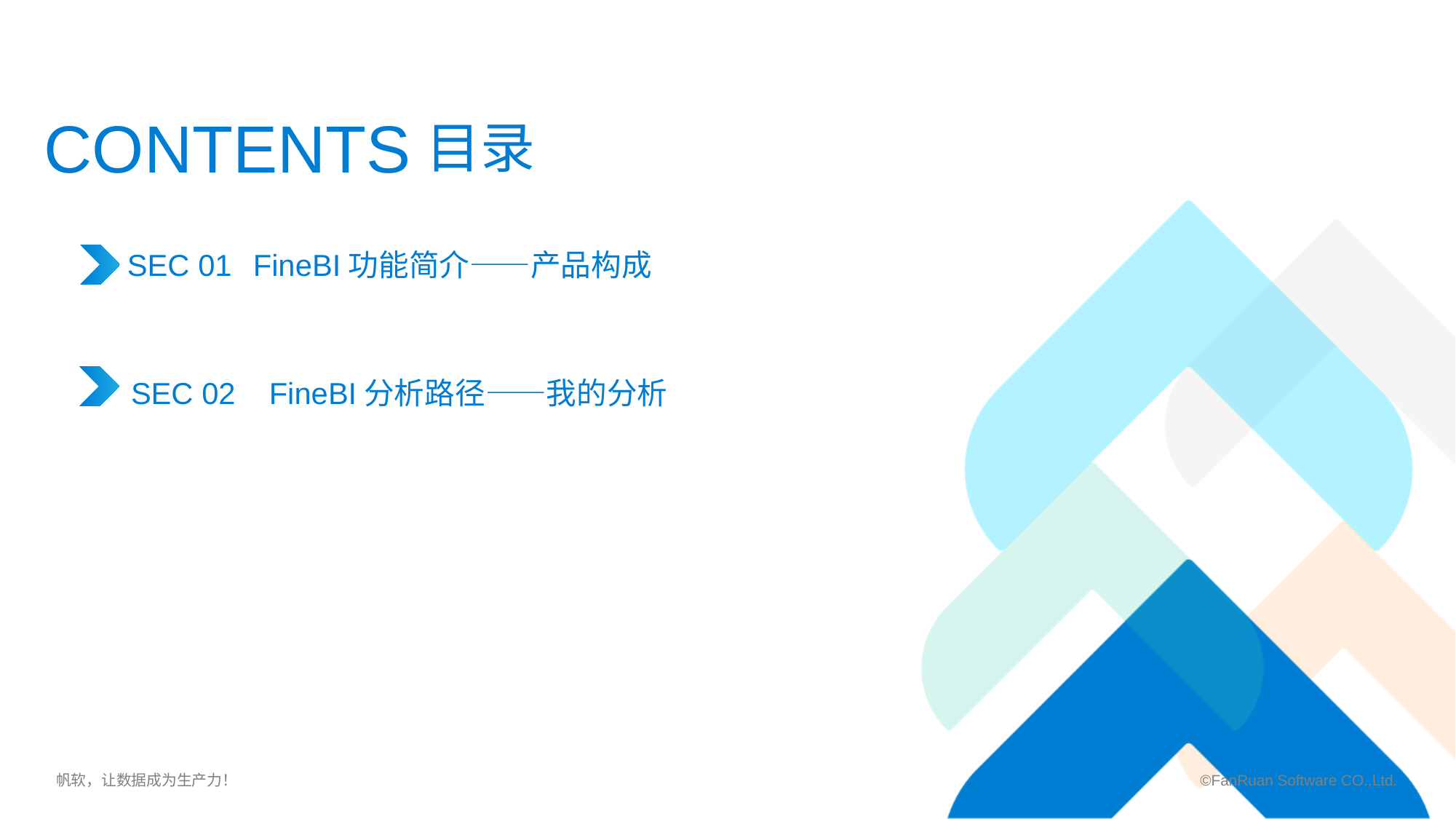

CONTENTS
目录
FineBI功能简介——产品构成
SEC 01

SEC 02    FineBI分析路径——我的分析
帆软，让数据成为生产力！
©FanRuan Software CO.,Ltd.